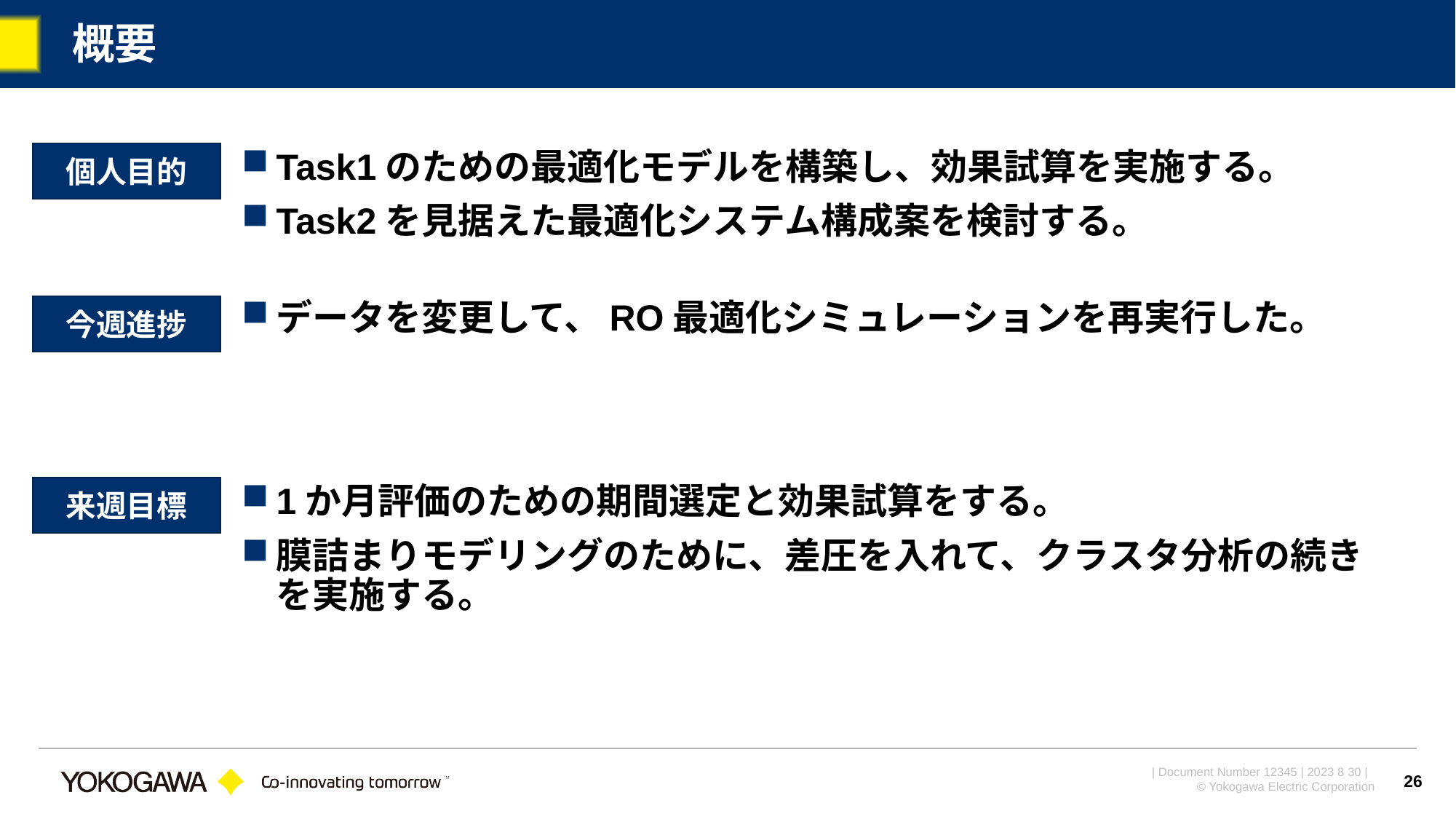

# 概要
個人目的
Task1のための最適化モデルを構築し、効果試算を実施する。
Task2を見据えた最適化システム構成案を検討する。
データを変更して、RO最適化シミュレーションを再実行した。
今週進捗
来週目標
1か月評価のための期間選定と効果試算をする。
膜詰まりモデリングのために、差圧を入れて、クラスタ分析の続きを実施する。
26